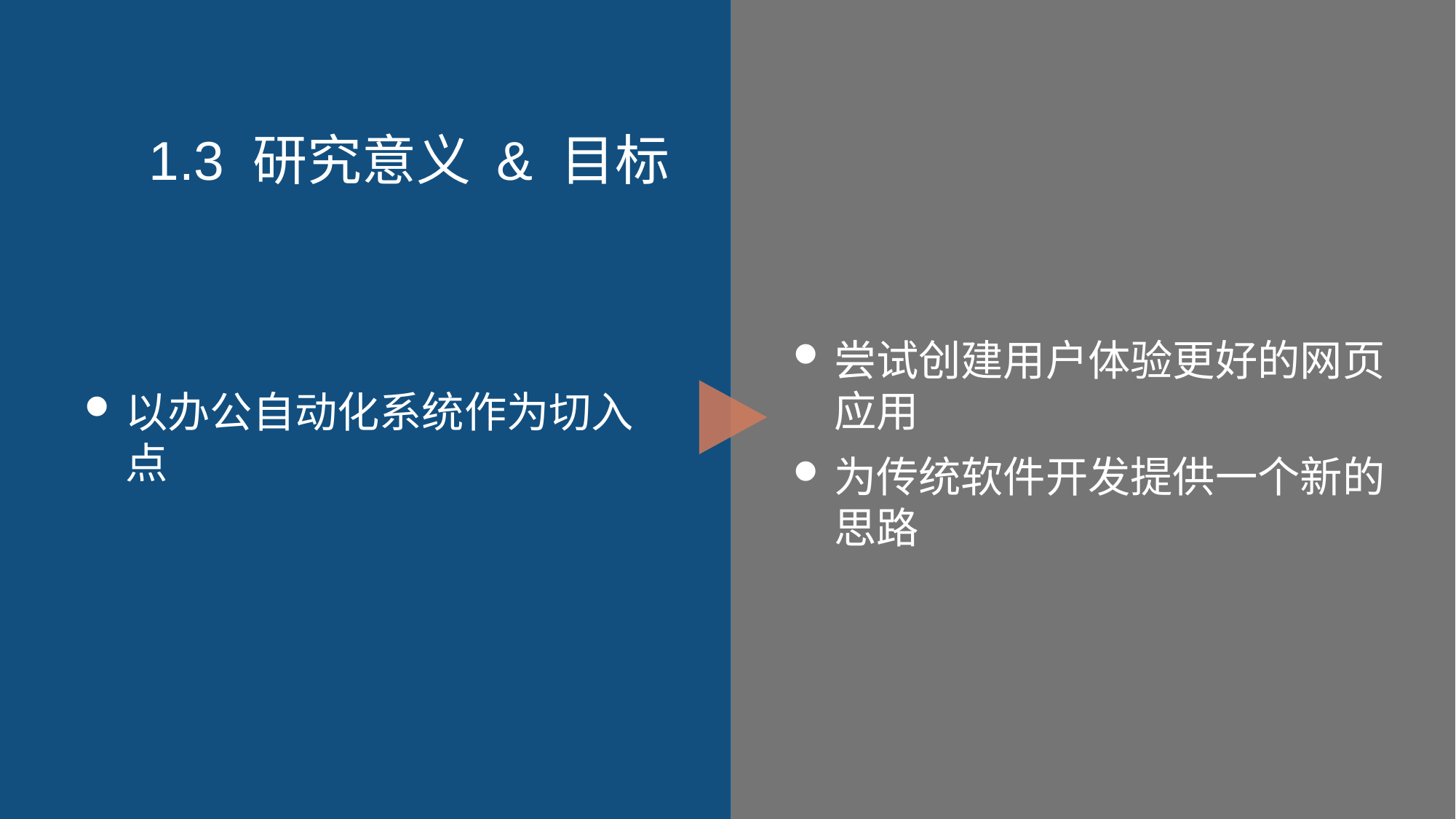

# 1.3 研究意义 & 目标

尝试创建用户体验更好的网页应用
为传统软件开发提供一个新的思路
以办公自动化系统作为切入点